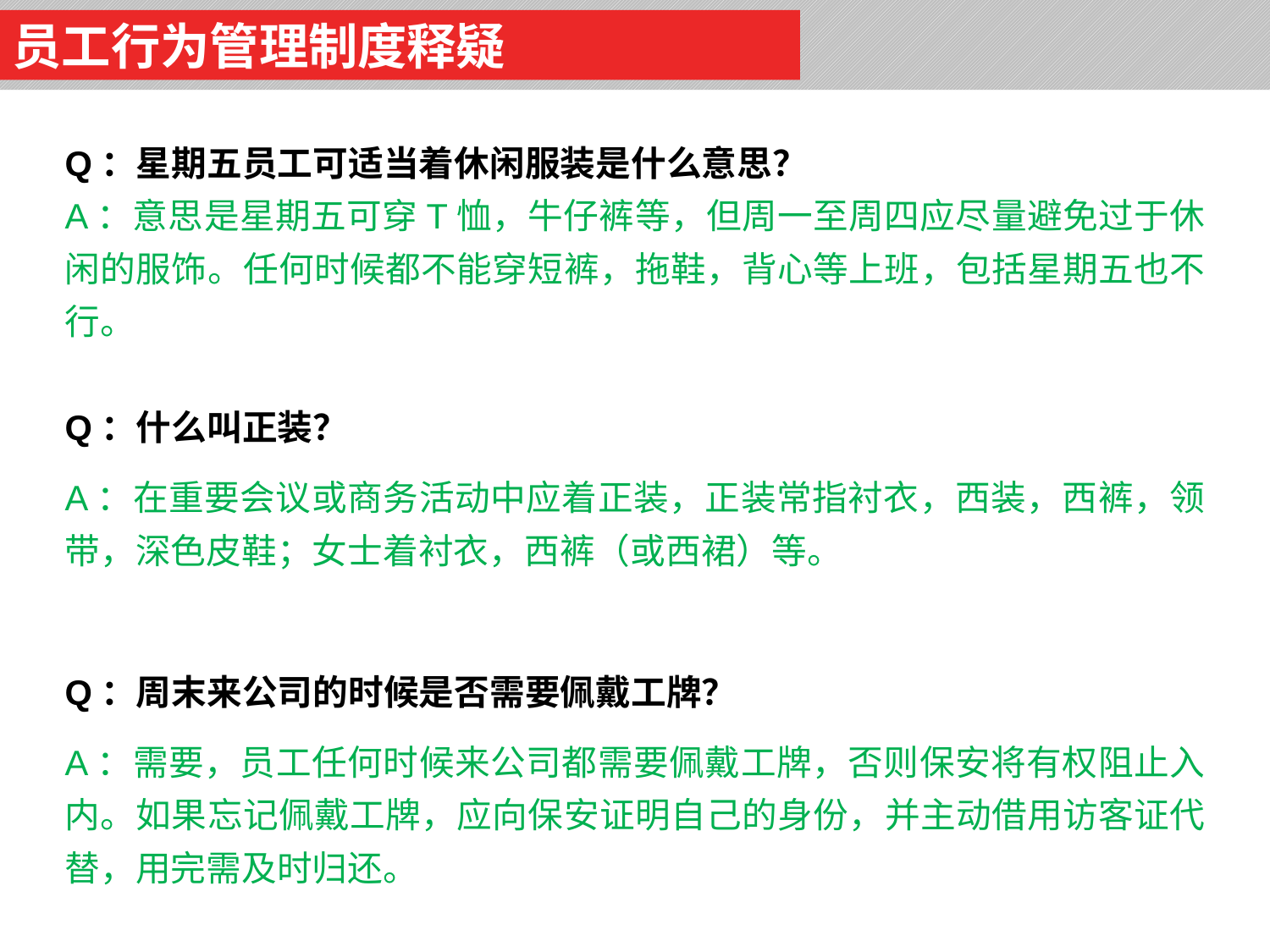

员工行为管理制度释疑
Q：星期五员工可适当着休闲服装是什么意思？
A：意思是星期五可穿T恤，牛仔裤等，但周一至周四应尽量避免过于休闲的服饰。任何时候都不能穿短裤，拖鞋，背心等上班，包括星期五也不行。

Q：什么叫正装？
A：在重要会议或商务活动中应着正装，正装常指衬衣，西装，西裤，领带，深色皮鞋；女士着衬衣，西裤（或西裙）等。

Q：周末来公司的时候是否需要佩戴工牌？
A：需要，员工任何时候来公司都需要佩戴工牌，否则保安将有权阻止入内。如果忘记佩戴工牌，应向保安证明自己的身份，并主动借用访客证代替，用完需及时归还。